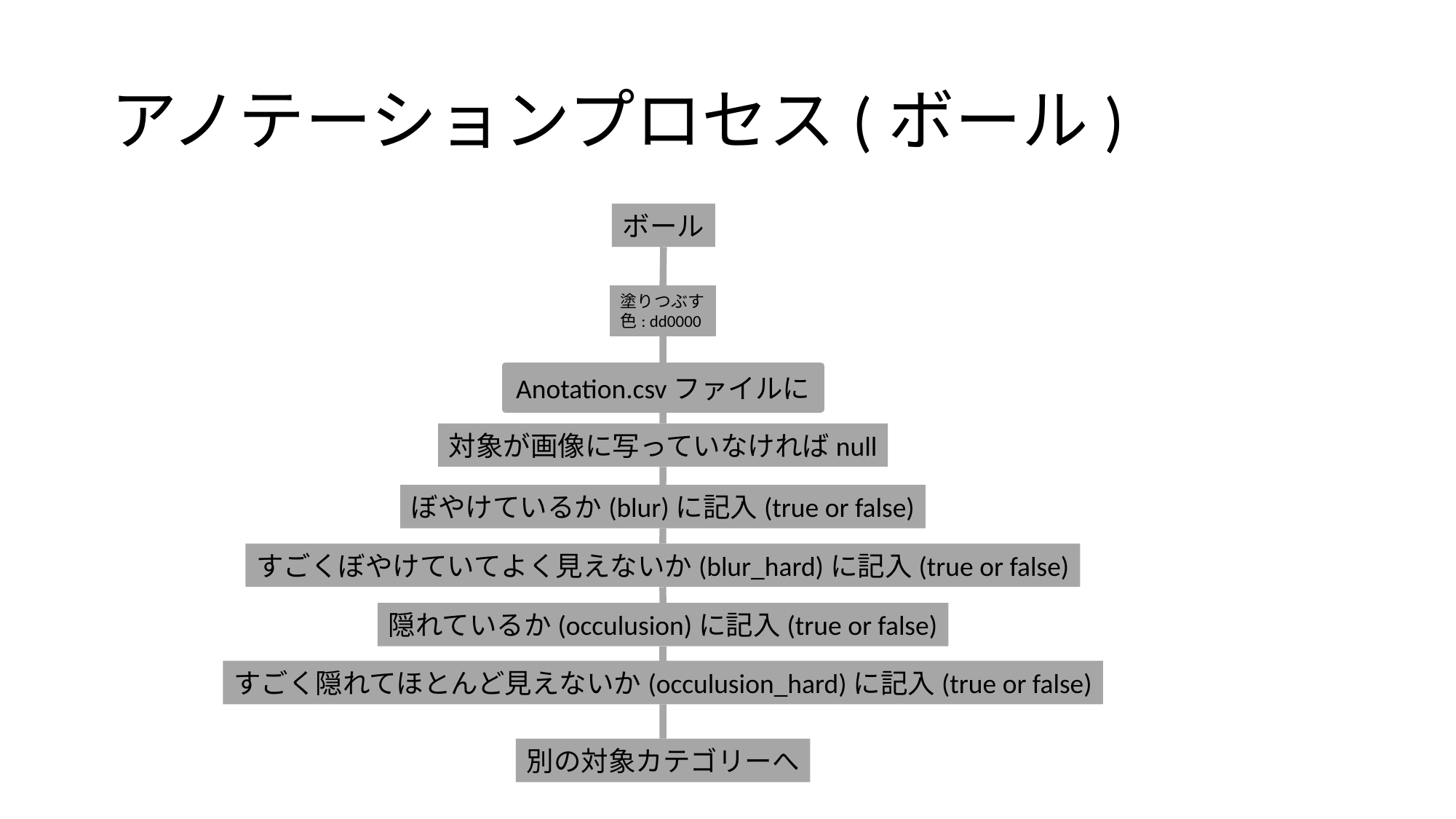

# アノテーションプロセス(ボール)
ボール
塗りつぶす
色: dd0000
Anotation.csvファイルに
対象が画像に写っていなければnull
ぼやけているか(blur)に記入(true or false)
すごくぼやけていてよく見えないか(blur_hard)に記入(true or false)
隠れているか(occulusion)に記入(true or false)
すごく隠れてほとんど見えないか(occulusion_hard)に記入(true or false)
別の対象カテゴリーへ